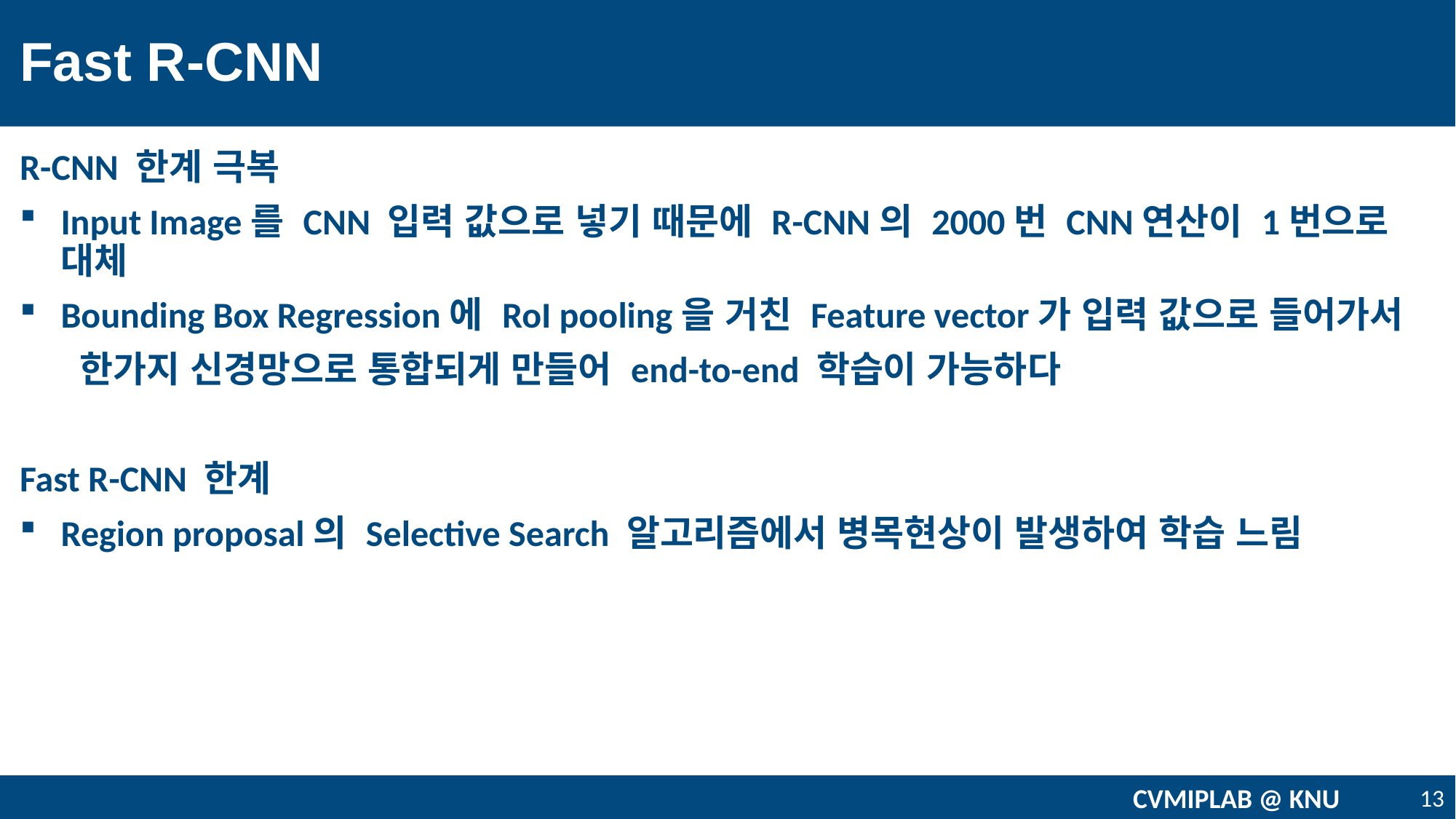

# Fast R-CNN
R-CNN 한계 극복
Input Image를 CNN 입력 값으로 넣기 때문에 R-CNN의 2000번 CNN연산이 1번으로 대체
Bounding Box Regression에 RoI pooling을 거친 Feature vector가 입력 값으로 들어가서
     한가지 신경망으로 통합되게 만들어 end-to-end 학습이 가능하다

Fast R-CNN 한계
Region proposal의 Selective Search 알고리즘에서 병목현상이 발생하여 학습 느림
CVMIPLAB @ KNU
13